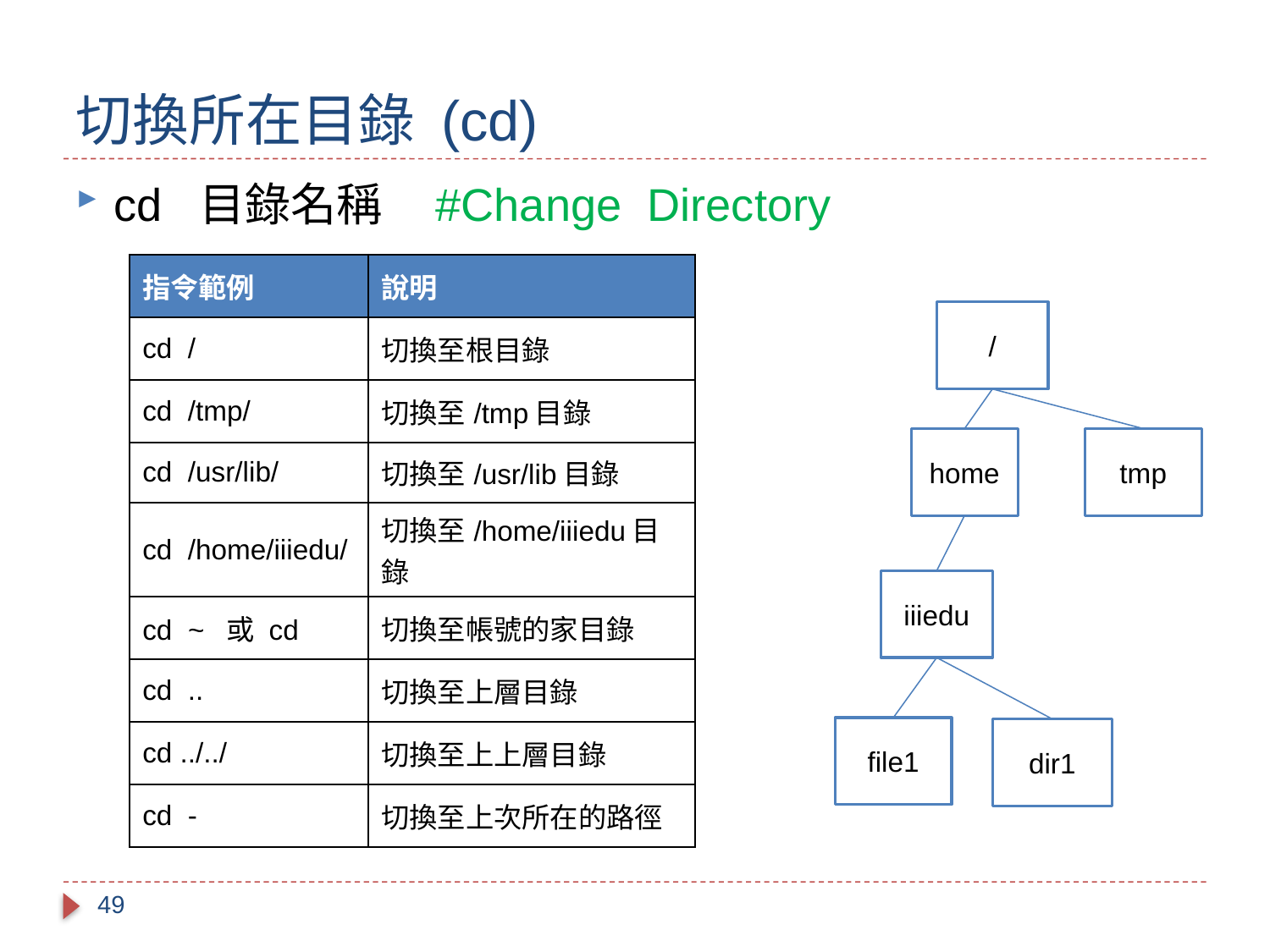

# 切換所在目錄 (cd)
cd  目錄名稱    #Change  Directory

| 指令範例 | 說明 |
| --- | --- |
| cd / | 切換至根目錄 |
| cd /tmp/ | 切換至/tmp目錄 |
| cd /usr/lib/ | 切換至/usr/lib目錄 |
| cd /home/iiiedu/ | 切換至/home/iiiedu目錄 |
| cd ~ 或 cd | 切換至帳號的家目錄 |
| cd .. | 切換至上層目錄 |
| cd ../../ | 切換至上上層目錄 |
| cd - | 切換至上次所在的路徑 |
/
home
tmp
iiiedu
file1
dir1
49